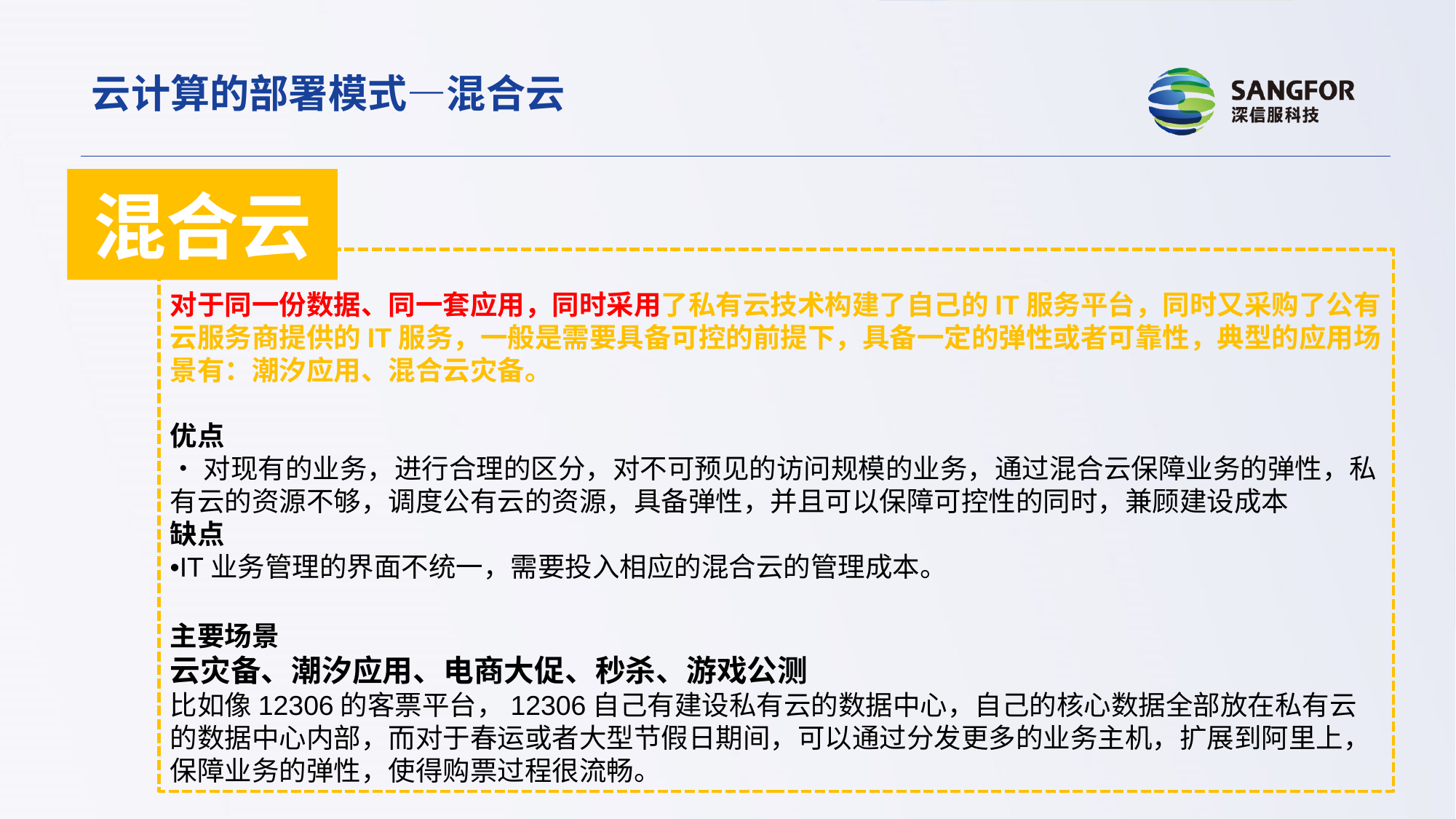

云计算的部署模式—混合云
混合云

对于同一份数据、同一套应用，同时采用了私有云技术构建了自己的IT服务平台，同时又采购了公有云服务商提供的IT服务，一般是需要具备可控的前提下，具备一定的弹性或者可靠性，典型的应用场景有：潮汐应用、混合云灾备。

优点
•对现有的业务，进行合理的区分，对不可预见的访问规模的业务，通过混合云保障业务的弹性，私有云的资源不够，调度公有云的资源，具备弹性，并且可以保障可控性的同时，兼顾建设成本
缺点
•IT业务管理的界面不统一，需要投入相应的混合云的管理成本。

主要场景
云灾备、潮汐应用、电商大促、秒杀、游戏公测
比如像12306的客票平台，12306自己有建设私有云的数据中心，自己的核心数据全部放在私有云的数据中心内部，而对于春运或者大型节假日期间，可以通过分发更多的业务主机，扩展到阿里上，保障业务的弹性，使得购票过程很流畅。